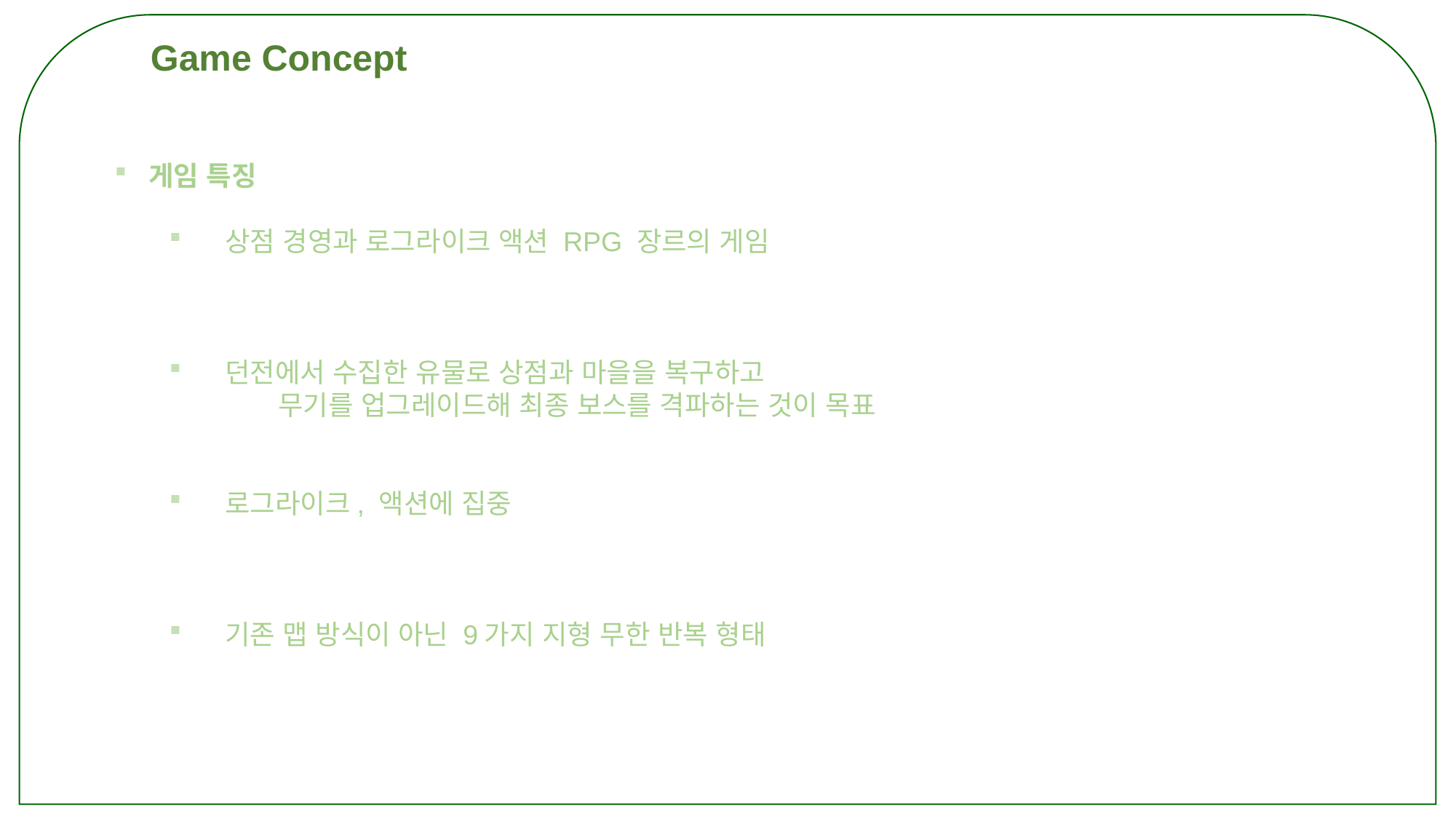

ㅋ
Game Concept
게임 특징

  상점 경영과 로그라이크 액션 RPG 장르의 게임

  던전에서 수집한 유물로 상점과 마을을 복구하고
	무기를 업그레이드해 최종 보스를 격파하는 것이 목표

  로그라이크, 액션에 집중

  기존 맵 방식이 아닌 9가지 지형 무한 반복 형태